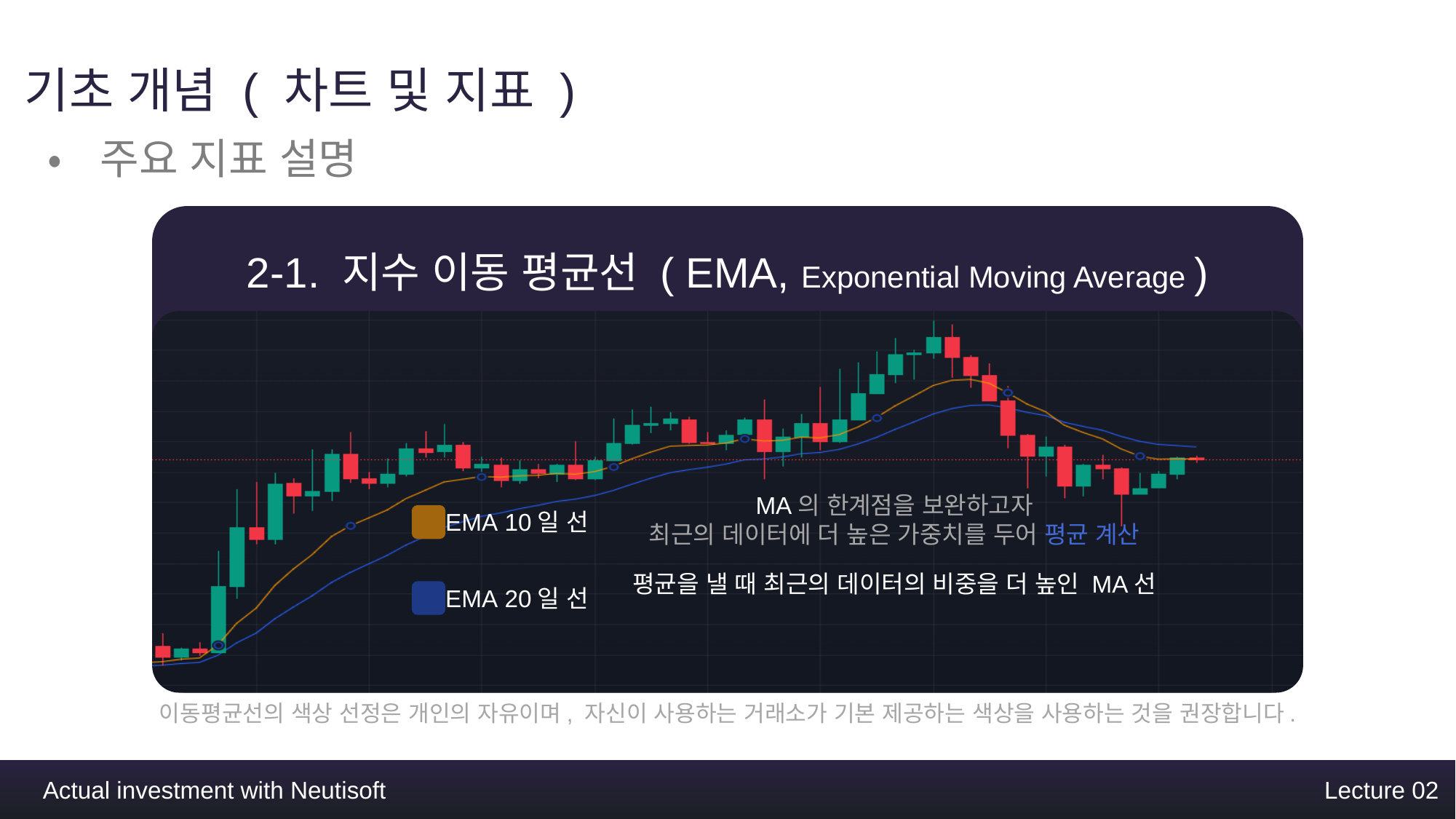

기초 개념 ( 차트 및 지표 )
•주요 지표 설명

2-1. 지수 이동 평균선 ( EMA, Exponential Moving Average )

MA의 한계점을 보완하고자
최근의 데이터에 더 높은 가중치를 두어 평균 계산
EMA 10일 선

평균을 낼 때 최근의 데이터의 비중을 더 높인 MA선
EMA 20일 선

이동평균선의 색상 선정은 개인의 자유이며, 자신이 사용하는 거래소가 기본 제공하는 색상을 사용하는 것을 권장합니다.

Actual investment with Neutisoft
Lecture 02